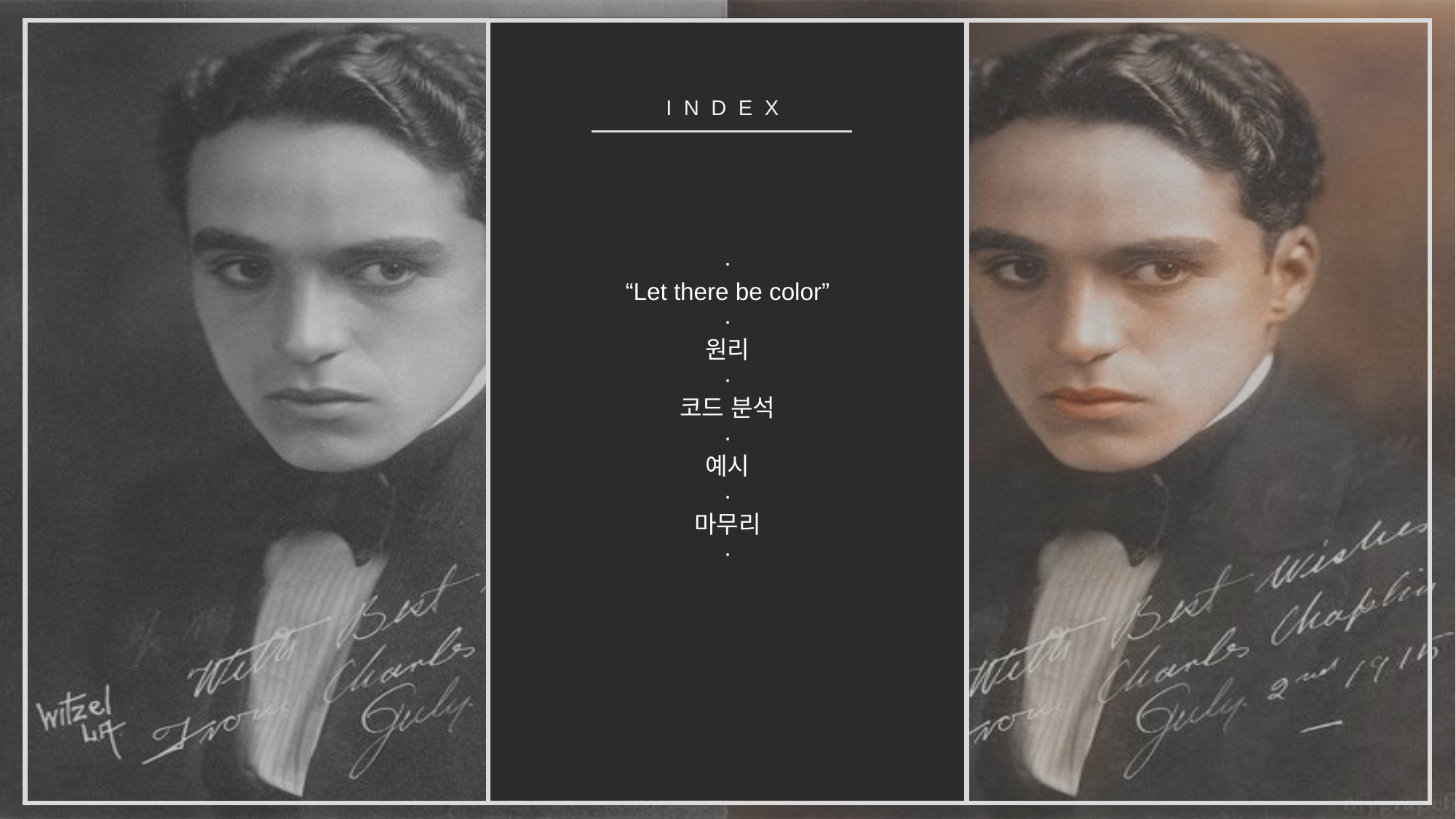

I  N  D  E  X
·
“Let there be color”
·
원리
·
코드 분석
·
예시
·
마무리
·